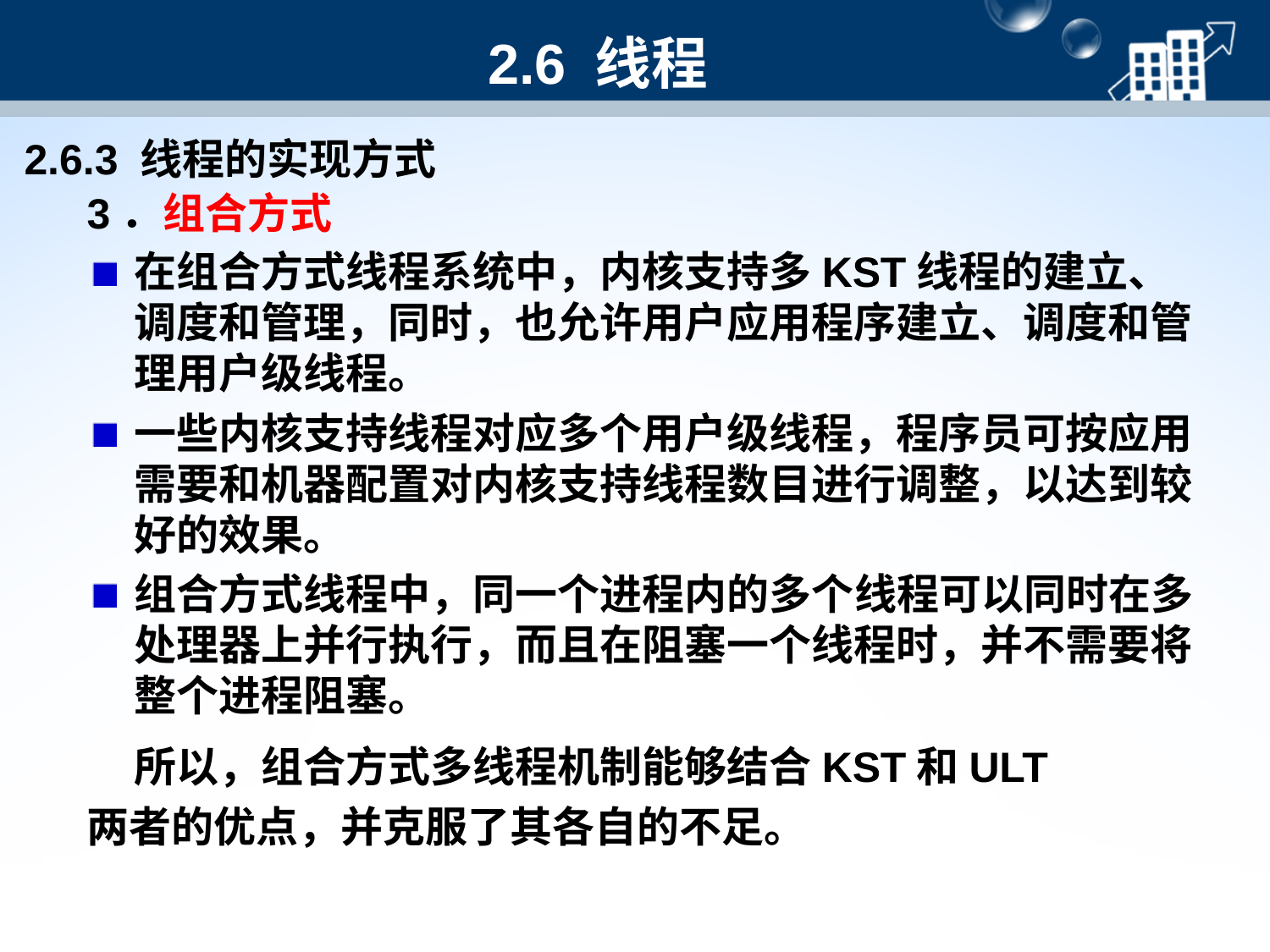

2.6 线程
2.6.3 线程的实现方式
3．组合方式
在组合方式线程系统中，内核支持多KST线程的建立、调度和管理，同时，也允许用户应用程序建立、调度和管理用户级线程。
一些内核支持线程对应多个用户级线程，程序员可按应用需要和机器配置对内核支持线程数目进行调整，以达到较好的效果。
组合方式线程中，同一个进程内的多个线程可以同时在多处理器上并行执行，而且在阻塞一个线程时，并不需要将整个进程阻塞。
	所以，组合方式多线程机制能够结合KST和ULT
两者的优点，并克服了其各自的不足。